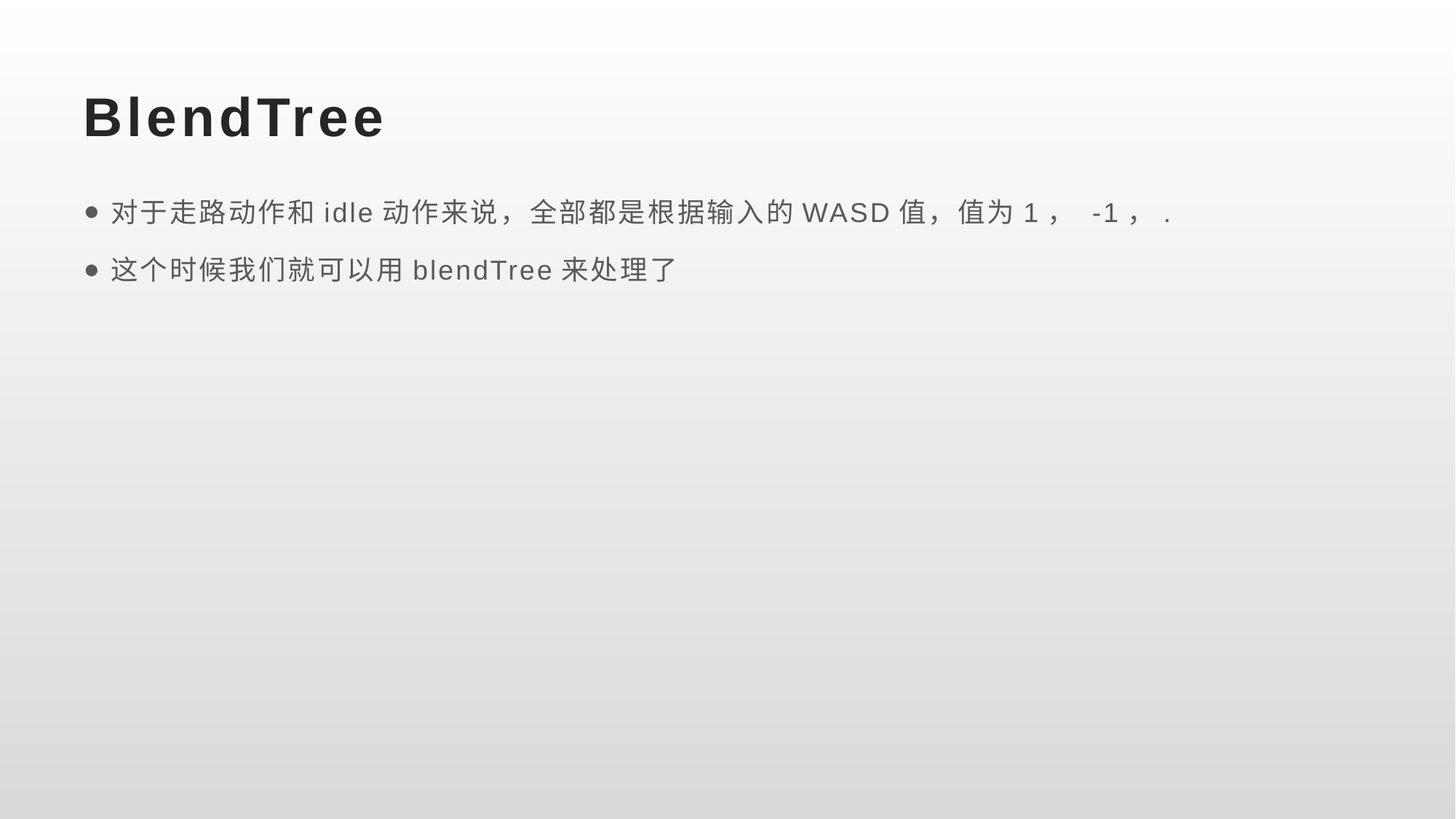

# BlendTree
对于走路动作和idle动作来说，全部都是根据输入的WASD值，值为1， -1，.
这个时候我们就可以用blendTree来处理了